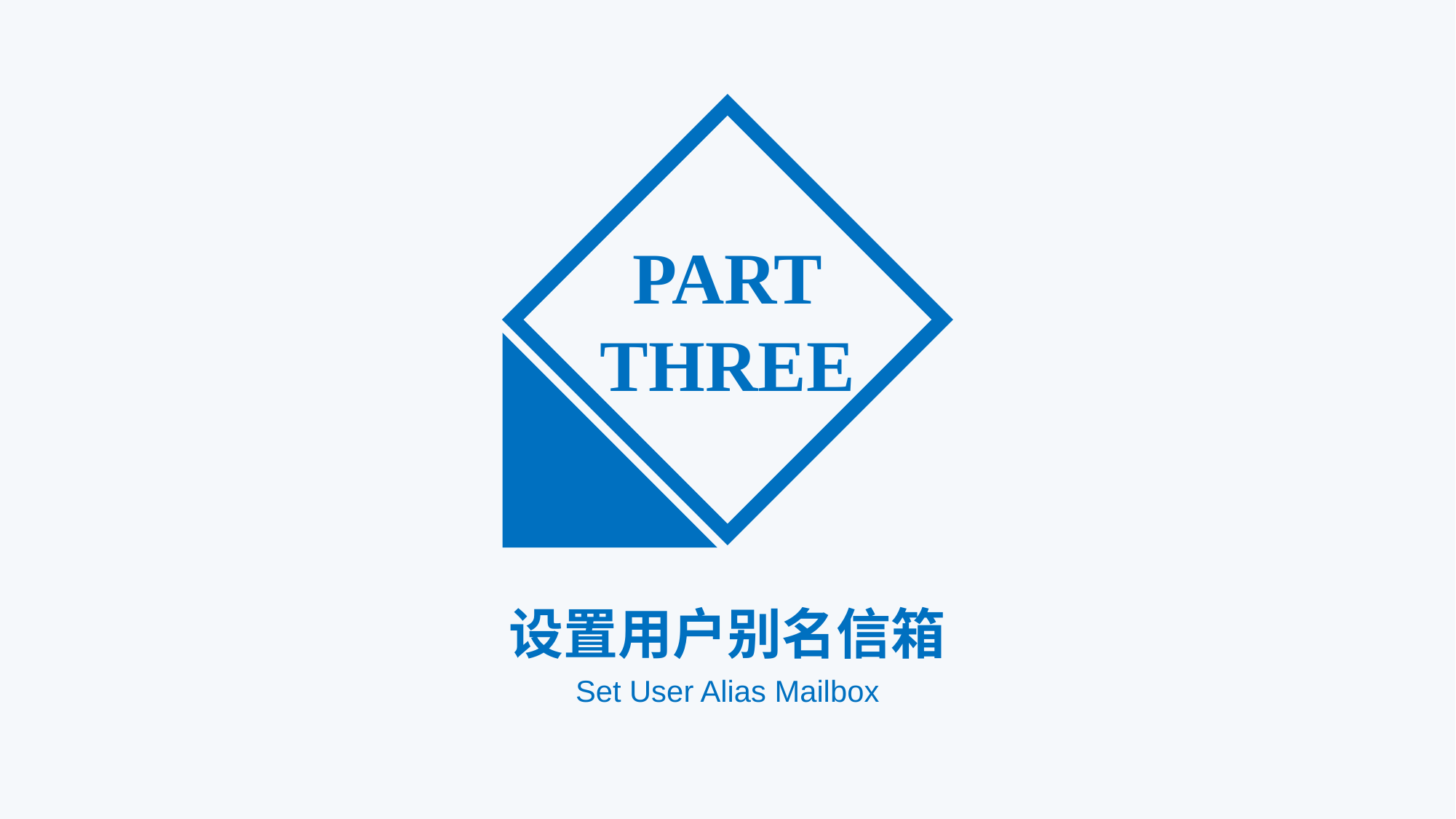

PART
THREE

设置用户别名信箱
Set User Alias Mailbox